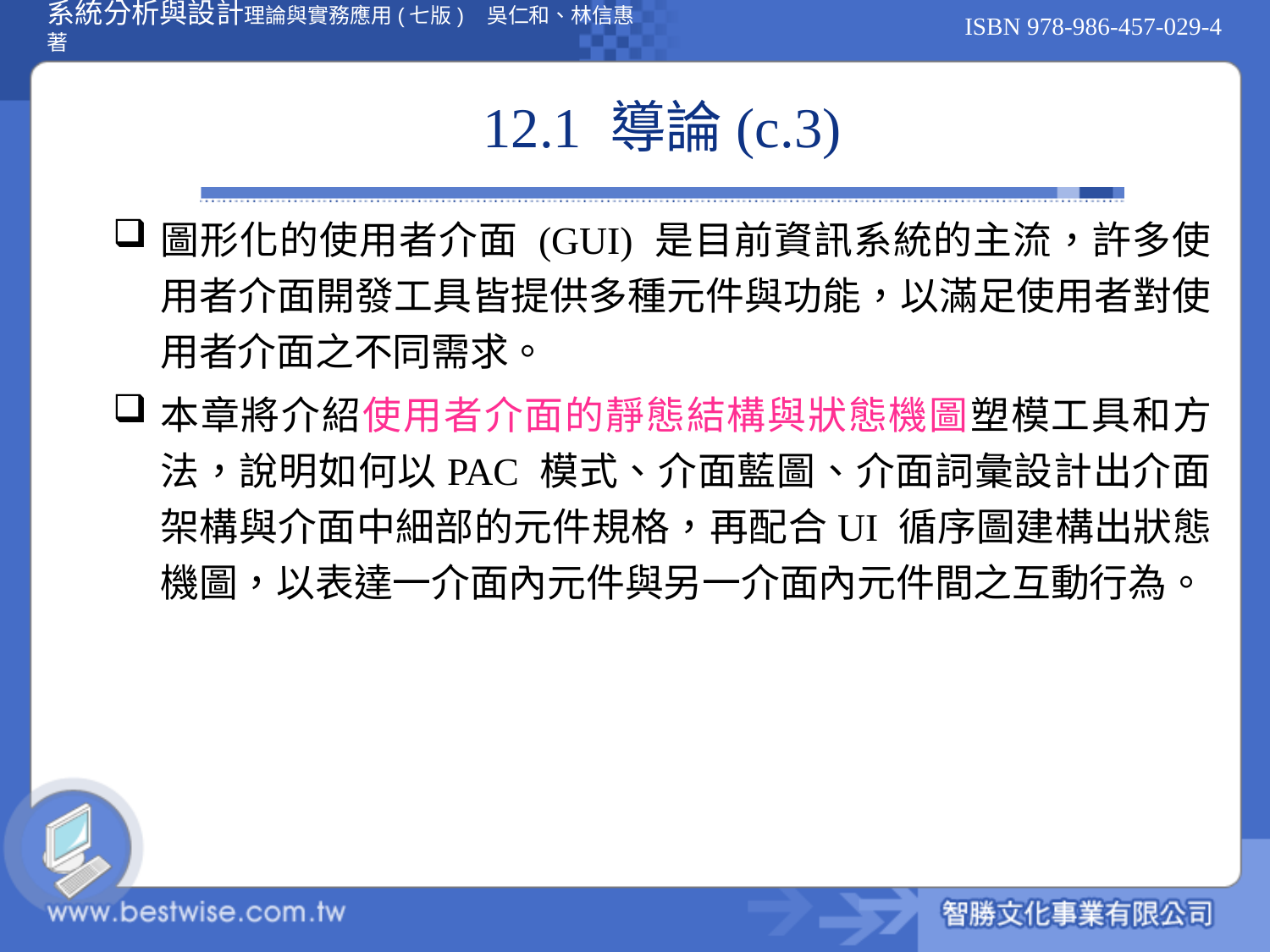

# 12.1 導論(c.3)
圖形化的使用者介面 (GUI) 是目前資訊系統的主流，許多使用者介面開發工具皆提供多種元件與功能，以滿足使用者對使用者介面之不同需求。
本章將介紹使用者介面的靜態結構與狀態機圖塑模工具和方法，說明如何以PAC 模式、介面藍圖、介面詞彙設計出介面架構與介面中細部的元件規格，再配合UI 循序圖建構出狀態機圖，以表達一介面內元件與另一介面內元件間之互動行為。